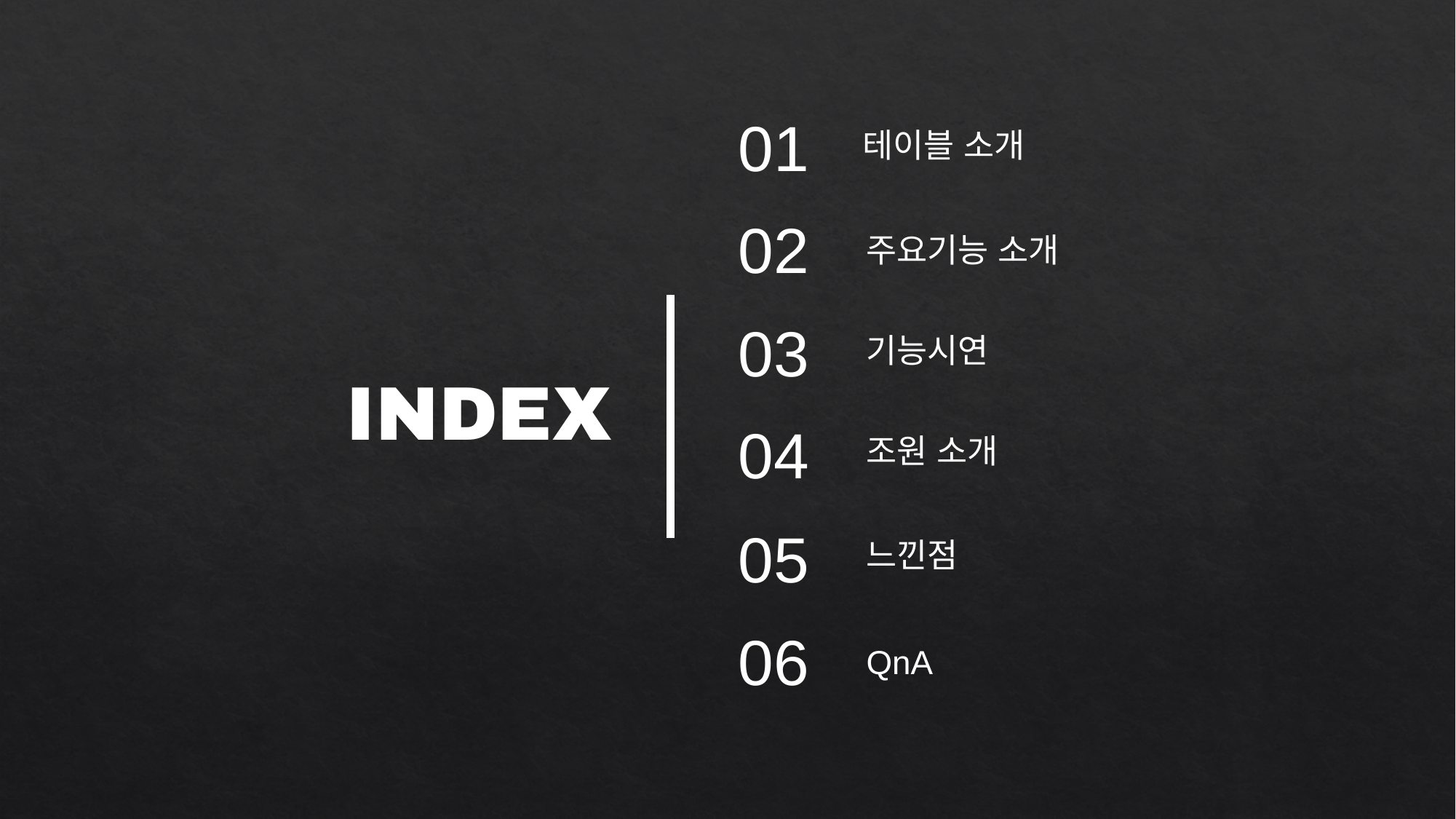

01
테이블 소개
02
주요기능 소개
03
기능시연
04
조원 소개
05
느낀점
06
QnA
INDEX